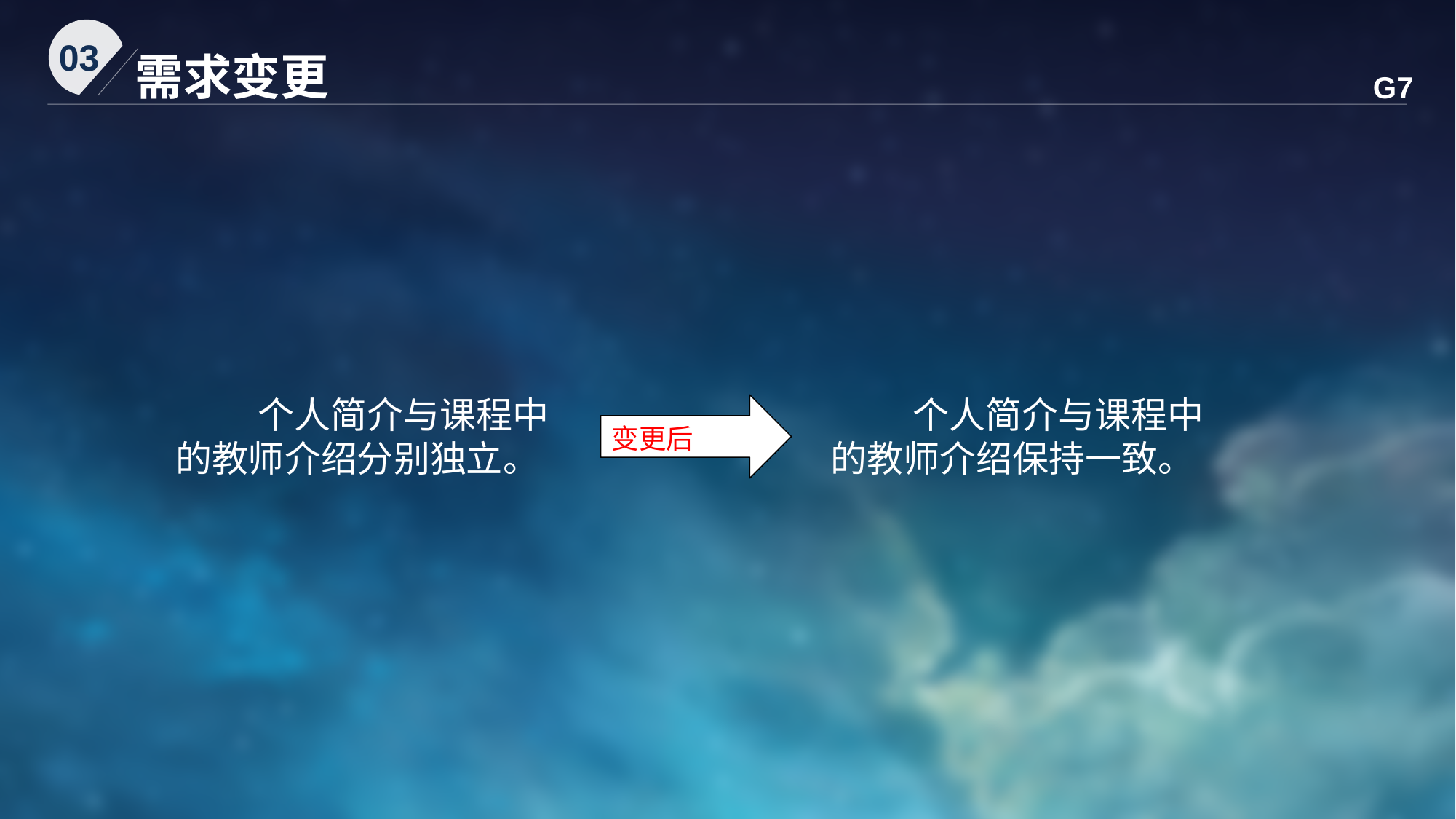

03
需求变更
G7
         个人简介与课程中的教师介绍分别独立。
         个人简介与课程中的教师介绍保持一致。
变更后